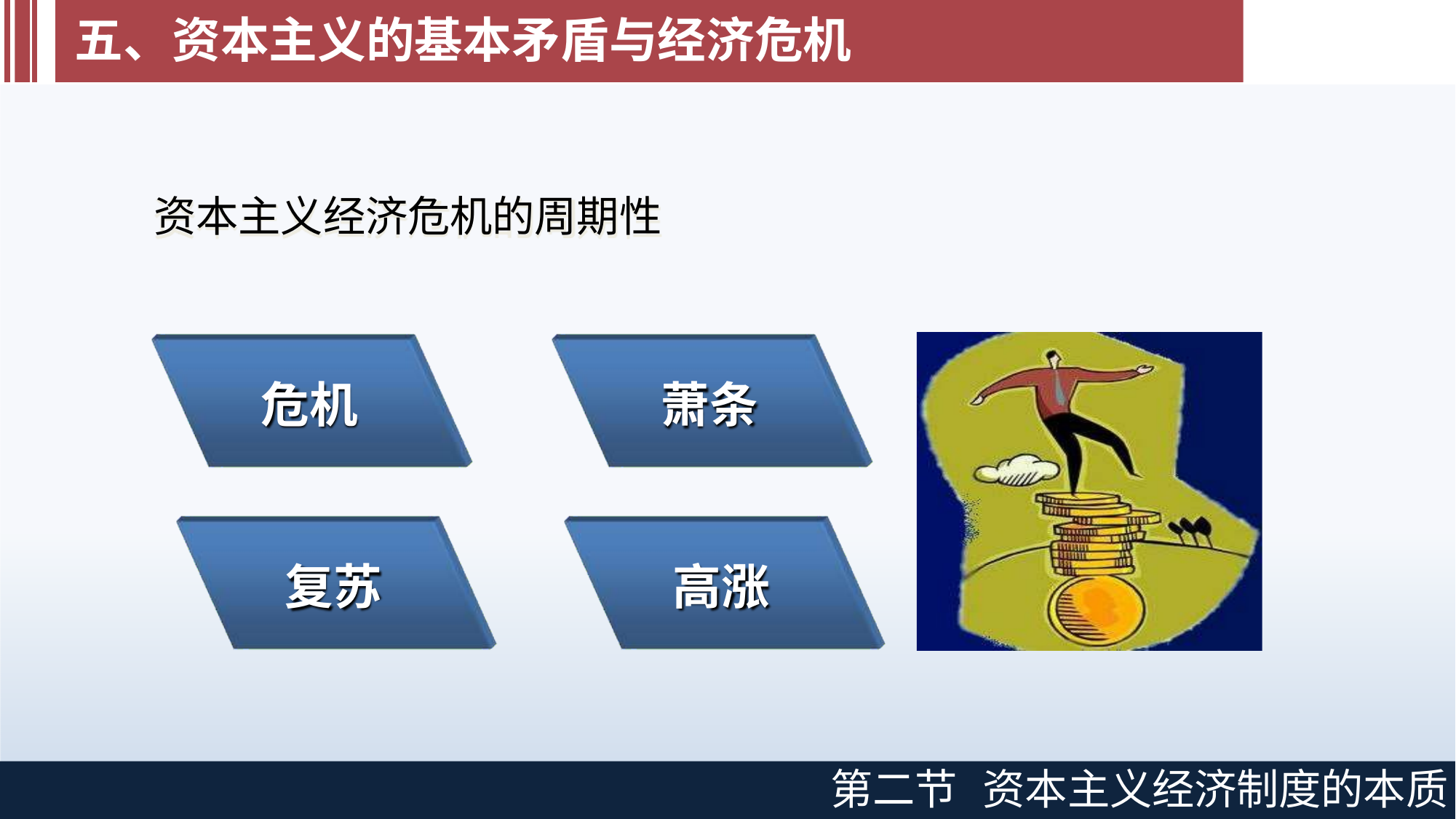

# 五、资本主义的基本矛盾与经济危机

资本主义经济危机的周期性

危机
萧条

复苏
高涨
第二节
资本主义经济制度的本质